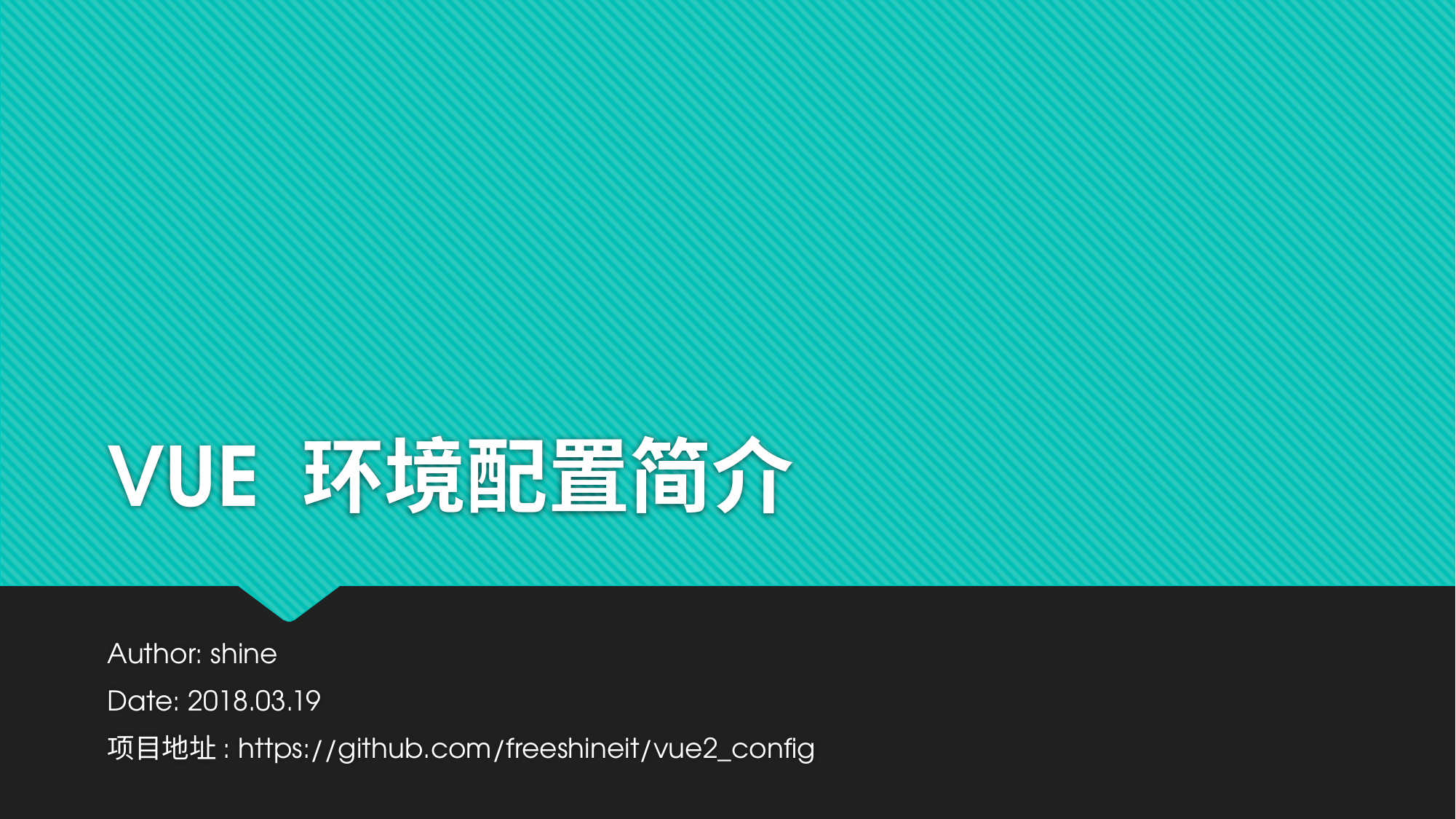

# VUE 环境配置简介
Author: shine
Date: 2018.03.19
项目地址: https://github.com/freeshineit/vue2_config